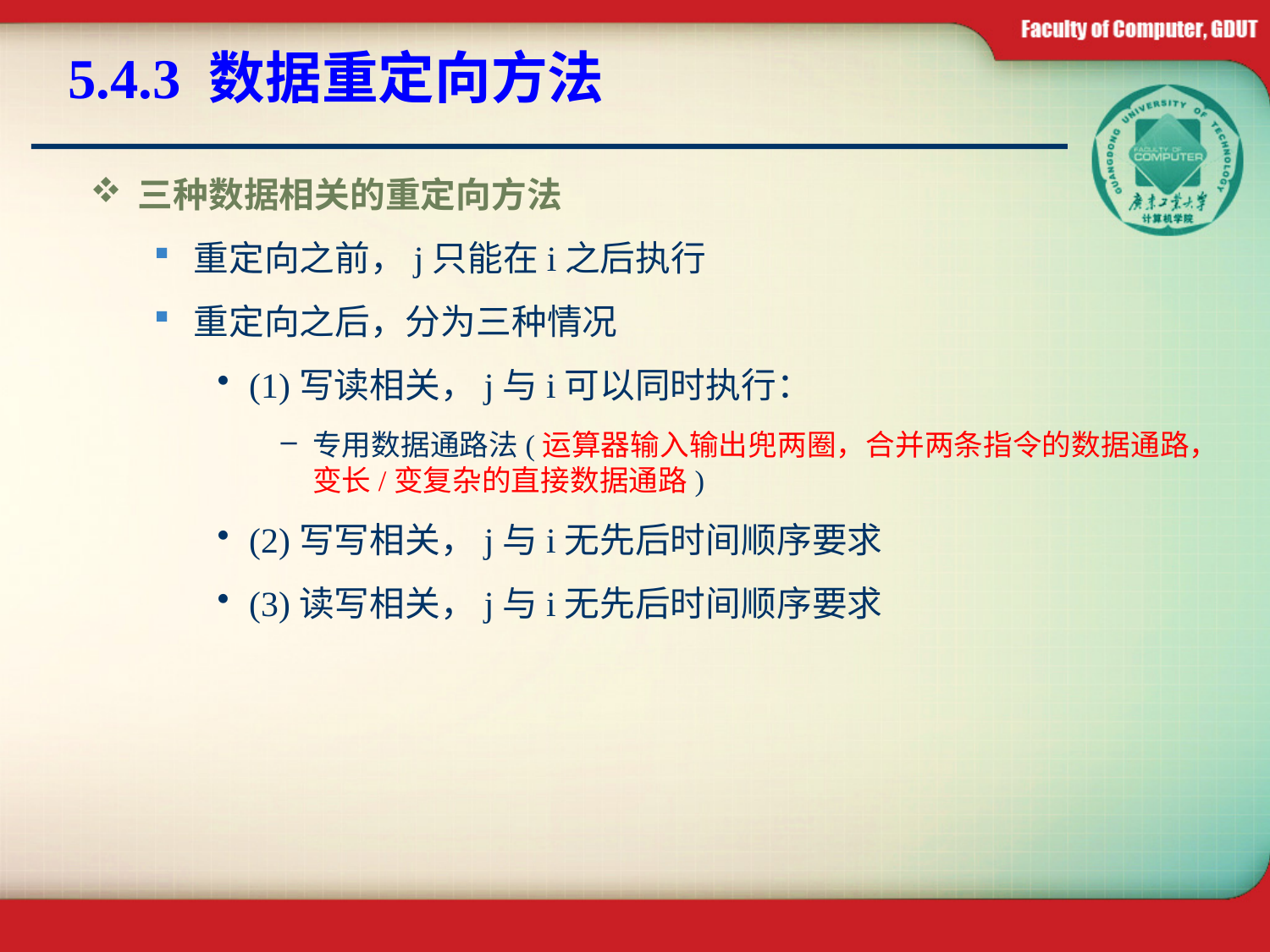

# 5.4.3 数据重定向方法
三种数据相关的重定向方法
重定向之前，j只能在i之后执行
重定向之后，分为三种情况
(1)写读相关，j与i可以同时执行：
专用数据通路法(运算器输入输出兜两圈，合并两条指令的数据通路，变长/变复杂的直接数据通路)
(2)写写相关，j与i无先后时间顺序要求
(3)读写相关，j与i无先后时间顺序要求